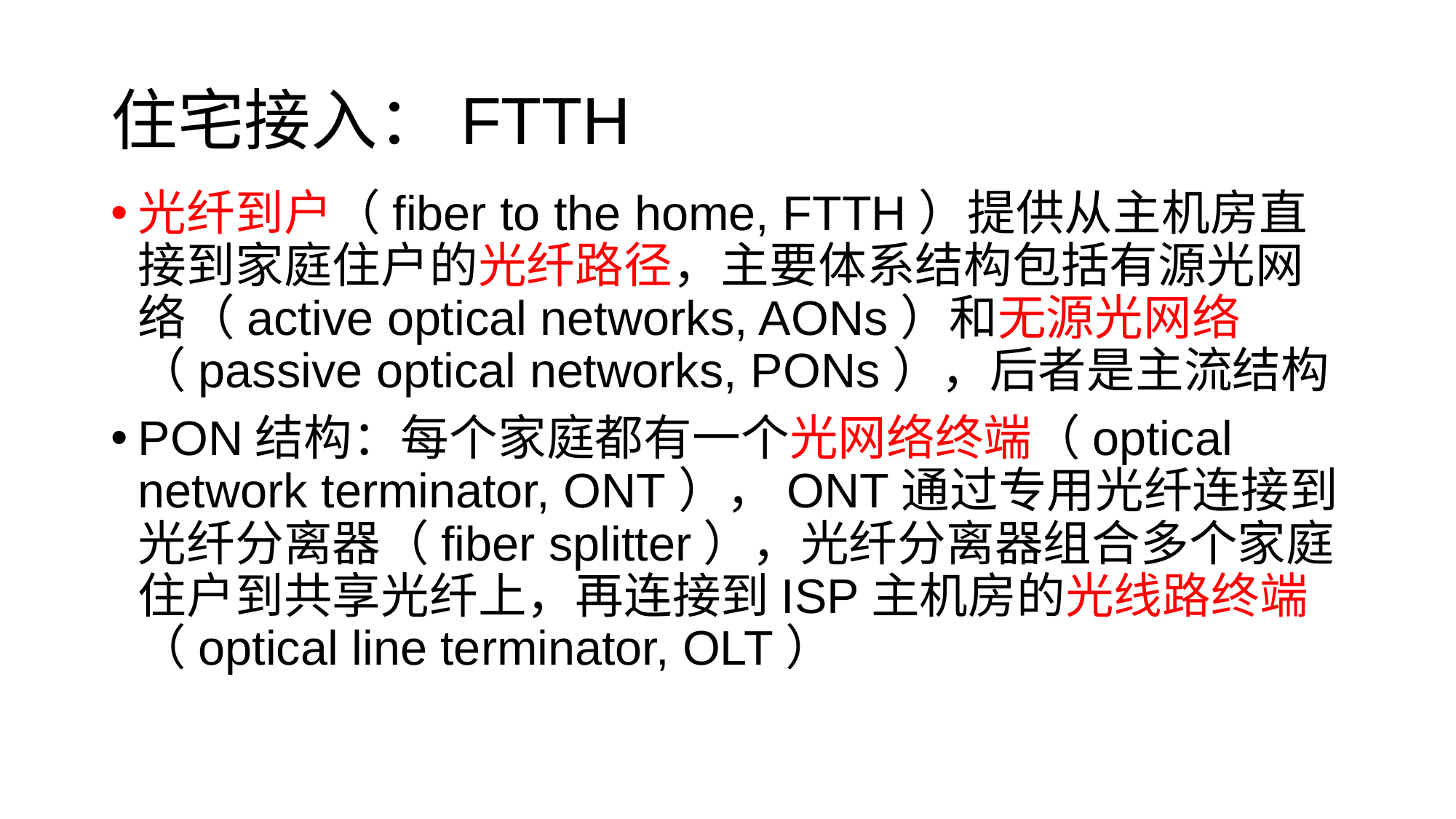

# 住宅接入：FTTH
光纤到户（fiber to the home, FTTH）提供从主机房直接到家庭住户的光纤路径，主要体系结构包括有源光网络（active optical networks, AONs）和无源光网络（passive optical networks, PONs），后者是主流结构
PON结构：每个家庭都有一个光网络终端（optical network terminator, ONT），ONT通过专用光纤连接到光纤分离器（fiber splitter），光纤分离器组合多个家庭住户到共享光纤上，再连接到ISP主机房的光线路终端（optical line terminator, OLT）